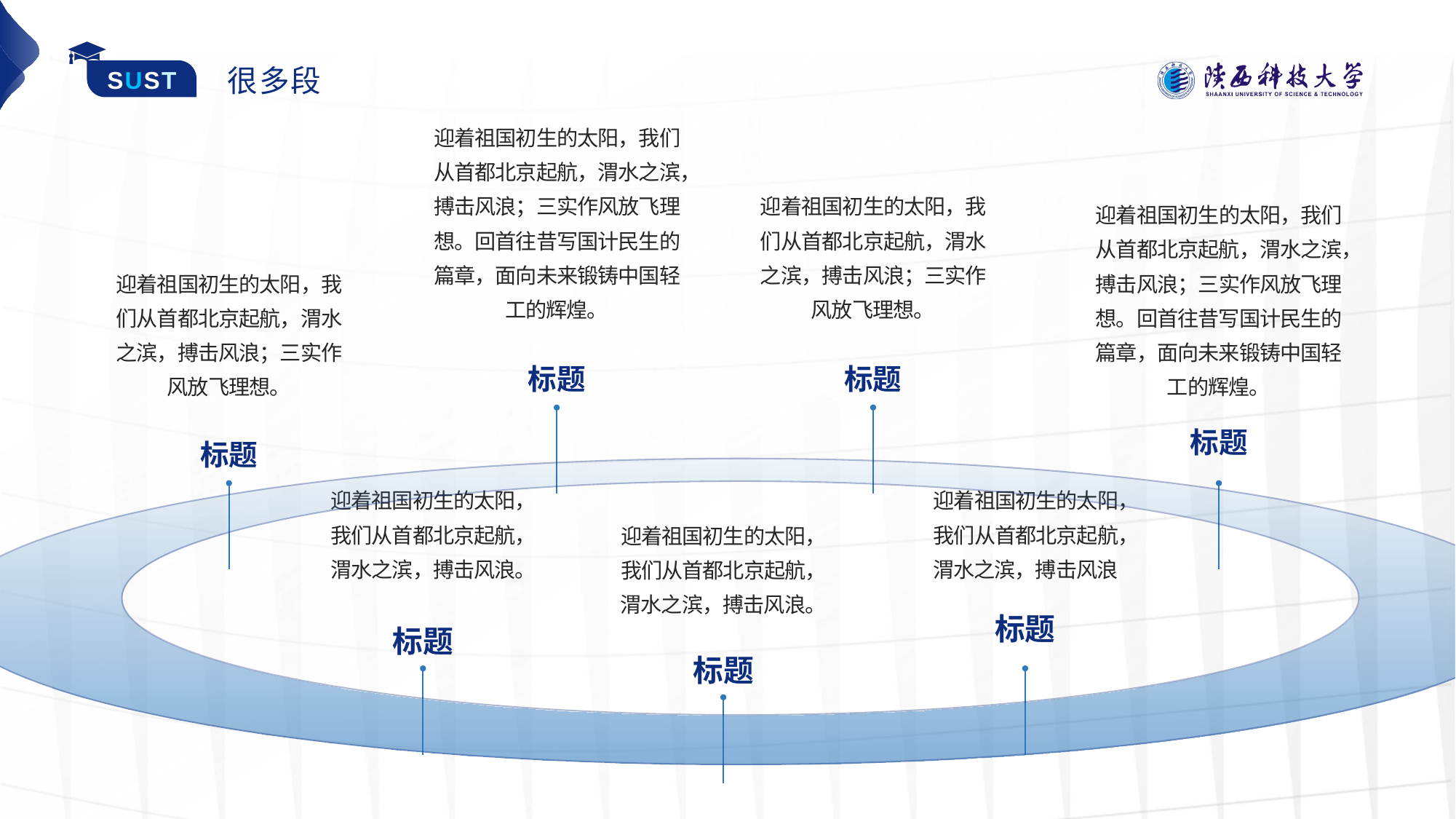

很多段
迎着祖国初生的太阳，我们从首都北京起航，渭水之滨，搏击风浪；三实作风放飞理想。回首往昔写国计民生的篇章，面向未来锻铸中国轻工的辉煌。
迎着祖国初生的太阳，我们从首都北京起航，渭水之滨，搏击风浪；三实作风放飞理想。
迎着祖国初生的太阳，我们从首都北京起航，渭水之滨，搏击风浪；三实作风放飞理想。回首往昔写国计民生的篇章，面向未来锻铸中国轻工的辉煌。
迎着祖国初生的太阳，我们从首都北京起航，渭水之滨，搏击风浪；三实作风放飞理想。
标题
标题
标题
标题
迎着祖国初生的太阳，我们从首都北京起航，渭水之滨，搏击风浪。

迎着祖国初生的太阳，我们从首都北京起航，渭水之滨，搏击风浪
迎着祖国初生的太阳，我们从首都北京起航，渭水之滨，搏击风浪。
标题
标题
标题